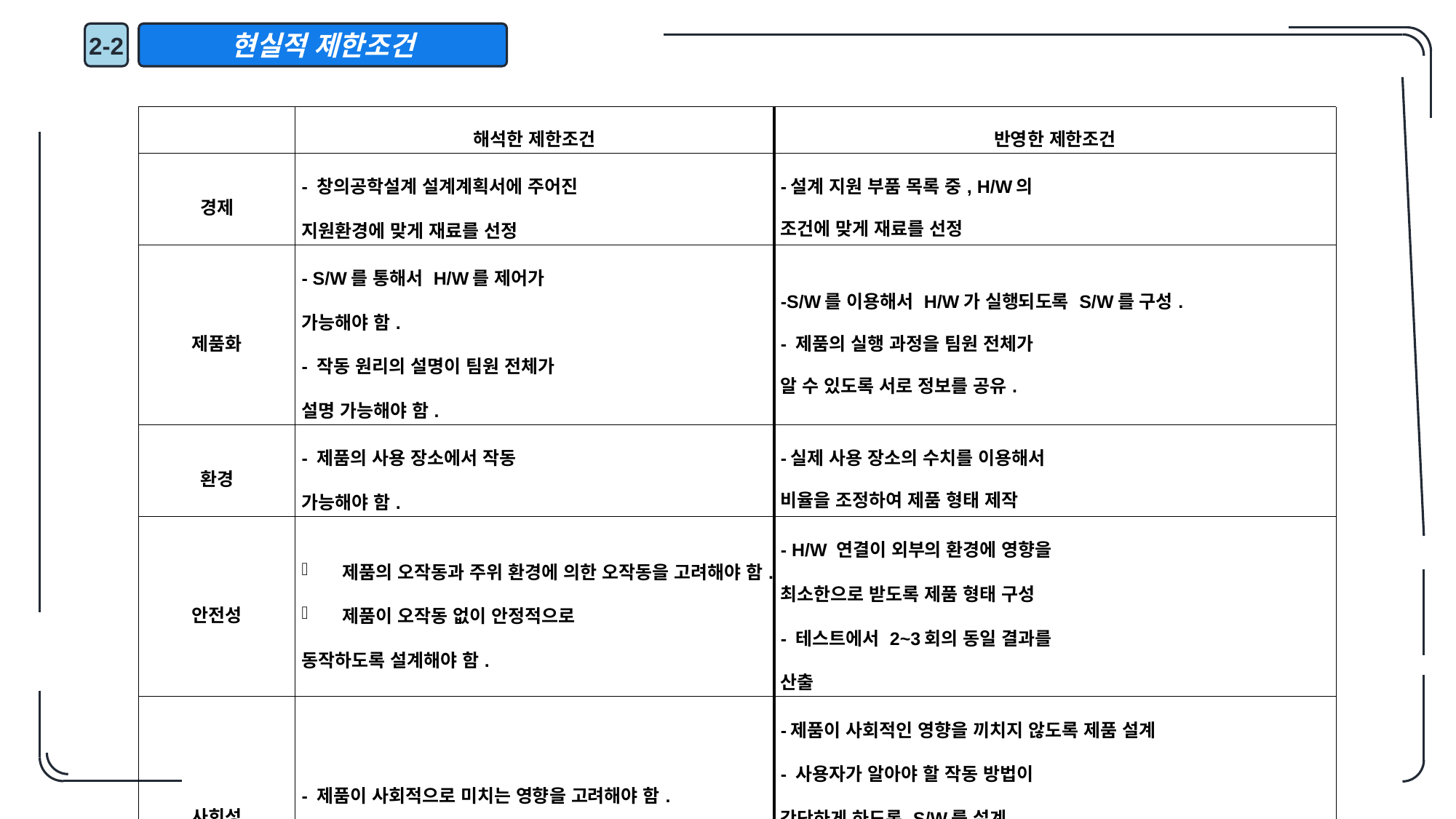

2-2
현실적 제한조건

|  | 해석한 제한조건 | 반영한 제한조건 |
| --- | --- | --- |
| 경제 | - 창의공학설계 설계계획서에 주어진 지원환경에 맞게 재료를 선정 | -설계 지원 부품 목록 중, H/W의 조건에 맞게 재료를 선정 |
| 제품화 | - S/W를 통해서 H/W를 제어가 가능해야 함. - 작동 원리의 설명이 팀원 전체가 설명 가능해야 함. | -S/W를 이용해서 H/W가 실행되도록 S/W를 구성. - 제품의 실행 과정을 팀원 전체가 알 수 있도록 서로 정보를 공유. |
| 환경 | - 제품의 사용 장소에서 작동 가능해야 함. | -실제 사용 장소의 수치를 이용해서 비율을 조정하여 제품 형태 제작 |
| 안전성 | 제품의 오작동과 주위 환경에 의한 오작동을 고려해야 함. 제품이 오작동 없이 안정적으로 동작하도록 설계해야 함. | - H/W 연결이 외부의 환경에 영향을 최소한으로 받도록 제품 형태 구성 - 테스트에서 2~3회의 동일 결과를 산출 |
| 사회성 | - 제품이 사회적으로 미치는 영향을 고려해야 함. - 제품 사용자의 상태를 고려해야 함. | -제품이 사회적인 영향을 끼치지 않도록 제품 설계 - 사용자가 알아야 할 작동 방법이 간단하게 하도록 S/W를 설계 - 사용자의 상태와 관계없이 제품이 동작하도록 H/W를 설계 |